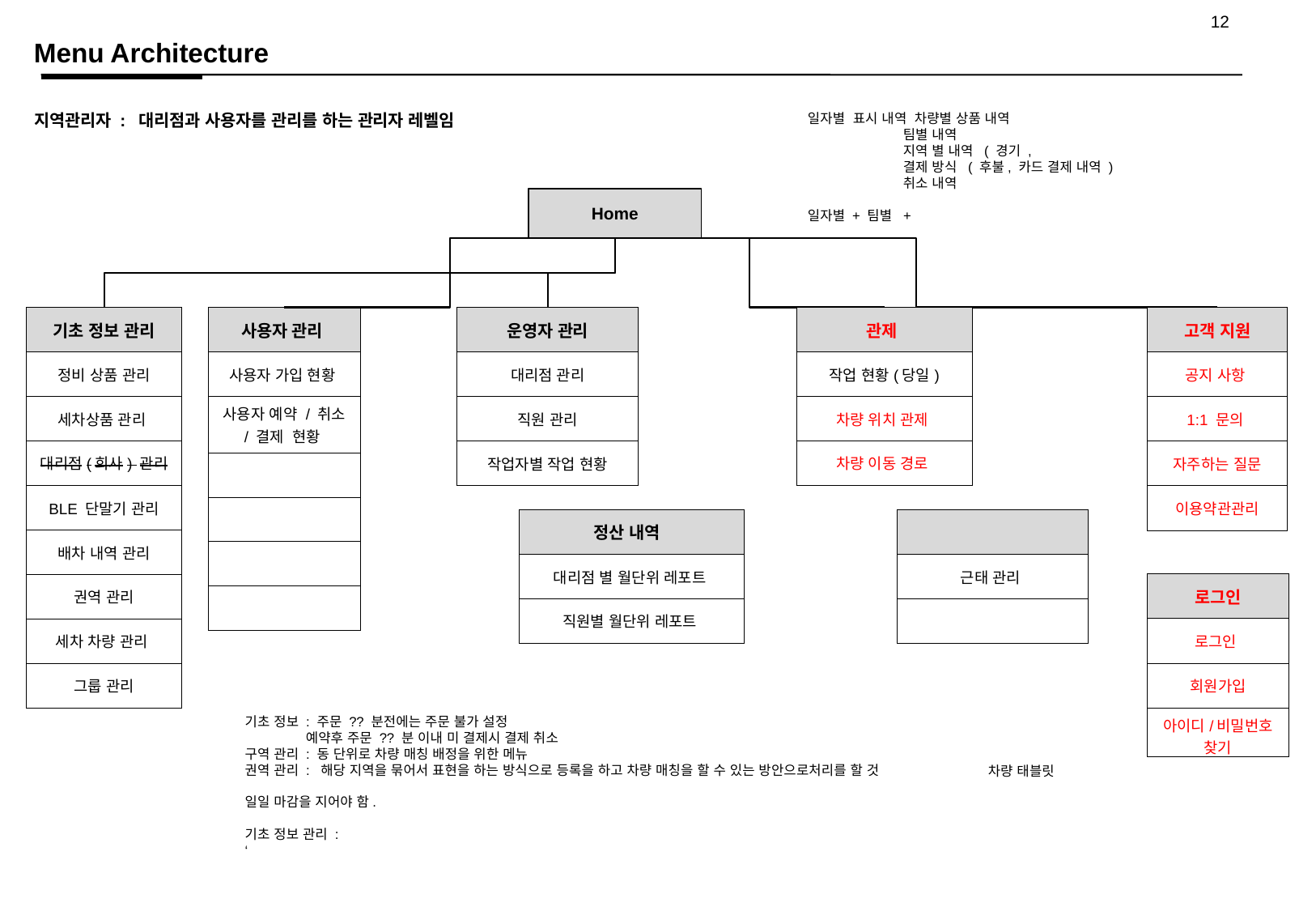

Menu A​rchitecture

지역관리자 :  대리점과 사용자를 관리를 하는 관리자 레벨임
일자별  표시 내역  차량별 상품 내역
                        팀별 내역
                        지역 별 내역  ( 경기 ,
                        결제 방식  ( 후불, 카드 결제 내역 )
                        취소 내역

일자별 + 팀별  +

Home
| 기초 정보 관리 |
| --- |
| 정비 상품 관리 |
| 세차상품 관리 |
| 대리점(회사) 관리 |
| BLE 단말기 관리 |
| 배차 내역 관리 |
| 권역 관리 |
| 세차 차량 관리 |
| 그룹 관리 |
| 사용자 관리 |
| --- |
| 사용자 가입 현황 |
| 사용자 예약 / 취소 / 결제 현황 |
|  |
|  |
|  |
|  |
| 관제 |
| --- |
| 작업 현황(당일) |
| 차량 위치 관제 |
| 차량 이동 경로 |
| 고객 지원 |
| --- |
| 공지 사항 |
| 1:1 문의 |
| 자주하는 질문 |
| 이용약관관리 |
| 운영자 관리 |
| --- |
| 대리점 관리 |
| 직원 관리 |
| 작업자별 작업 현황 |
| 정산 내역 |
| --- |
| 대리점 별 월단위 레포트 |
| 직원별 월단위 레포트 |
|  |
| --- |
| 근태 관리 |
|  |
| 로그인 |
| --- |
| 로그인 |
| 회원가입 |
| 아이디/비밀번호 찾기 |
기초 정보 : 주문 ?? 분전에는 주문 불가 설정
               예약후 주문 ?? 분 이내 미 결제시 결제 취소
구역 관리 : 동 단위로 차량 매칭 배정을 위한 메뉴
권역 관리 :  해당 지역을 묶어서 표현을 하는 방식으로 등록을 하고 차량 매칭을 할 수 있는 방안으로처리를 할 것

일일 마감을 지어야 함.

기초 정보 관리 :
‘

차량 태블릿